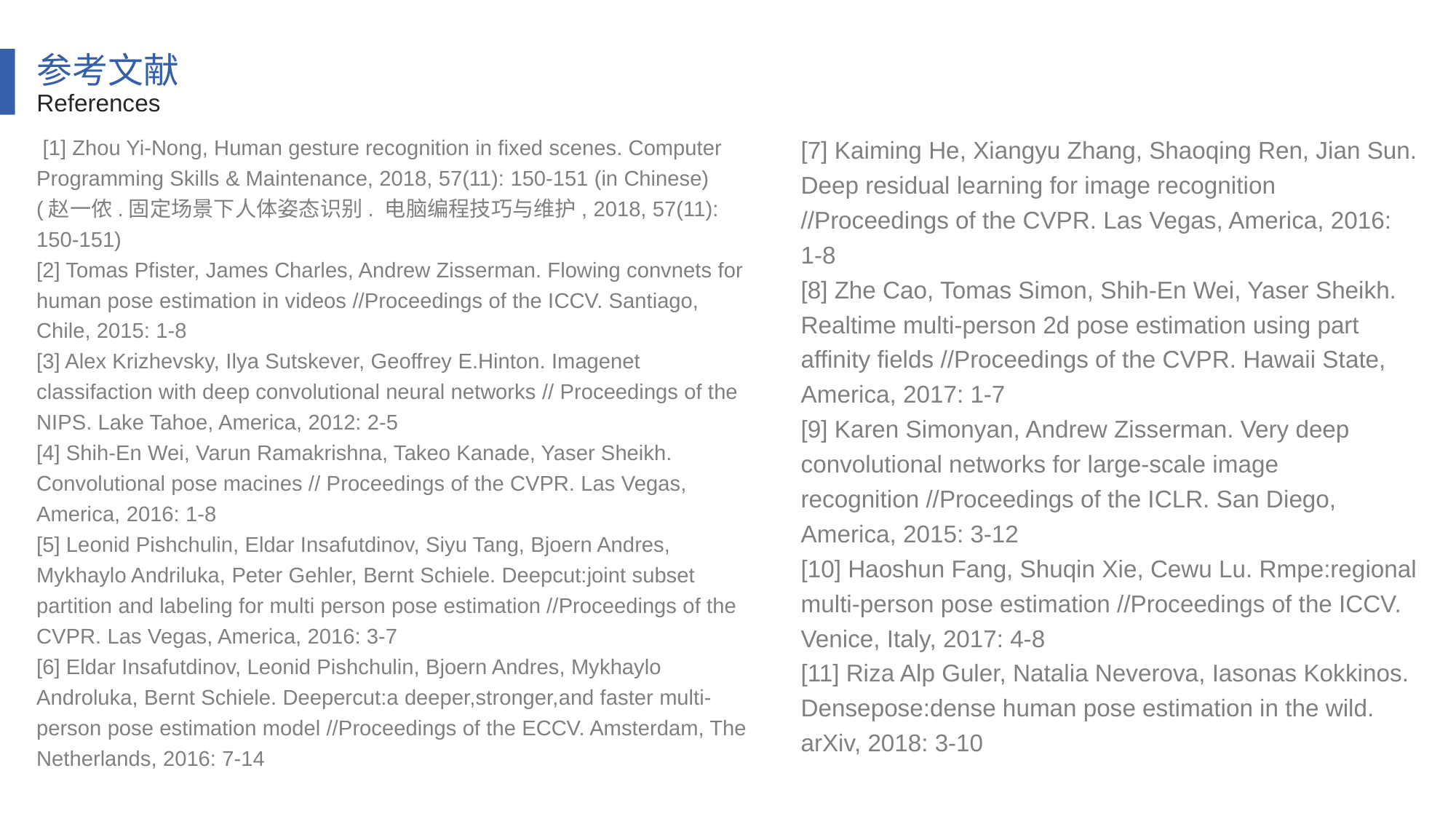

参考文献
References
 [1] Zhou Yi-Nong, Human gesture recognition in fixed scenes. Computer Programming Skills & Maintenance, 2018, 57(11): 150-151 (in Chinese)
(赵一侬.固定场景下人体姿态识别. 电脑编程技巧与维护, 2018, 57(11): 150-151)
[2] Tomas Pfister, James Charles, Andrew Zisserman. Flowing convnets for human pose estimation in videos //Proceedings of the ICCV. Santiago, Chile, 2015: 1-8
[3] Alex Krizhevsky, Ilya Sutskever, Geoffrey E.Hinton. Imagenet classifaction with deep convolutional neural networks // Proceedings of the NIPS. Lake Tahoe, America, 2012: 2-5
[4] Shih-En Wei, Varun Ramakrishna, Takeo Kanade, Yaser Sheikh. Convolutional pose macines // Proceedings of the CVPR. Las Vegas, America, 2016: 1-8
[5] Leonid Pishchulin, Eldar Insafutdinov, Siyu Tang, Bjoern Andres, Mykhaylo Andriluka, Peter Gehler, Bernt Schiele. Deepcut:joint subset partition and labeling for multi person pose estimation //Proceedings of the CVPR. Las Vegas, America, 2016: 3-7
[6] Eldar Insafutdinov, Leonid Pishchulin, Bjoern Andres, Mykhaylo Androluka, Bernt Schiele. Deepercut:a deeper,stronger,and faster multi-person pose estimation model //Proceedings of the ECCV. Amsterdam, The Netherlands, 2016: 7-14

[7] Kaiming He, Xiangyu Zhang, Shaoqing Ren, Jian Sun. Deep residual learning for image recognition //Proceedings of the CVPR. Las Vegas, America, 2016: 1-8
[8] Zhe Cao, Tomas Simon, Shih-En Wei, Yaser Sheikh. Realtime multi-person 2d pose estimation using part affinity fields //Proceedings of the CVPR. Hawaii State, America, 2017: 1-7
[9] Karen Simonyan, Andrew Zisserman. Very deep convolutional networks for large-scale image recognition //Proceedings of the ICLR. San Diego, America, 2015: 3-12
[10] Haoshun Fang, Shuqin Xie, Cewu Lu. Rmpe:regional multi-person pose estimation //Proceedings of the ICCV. Venice, Italy, 2017: 4-8
[11] Riza Alp Guler, Natalia Neverova, Iasonas Kokkinos. Densepose:dense human pose estimation in the wild. arXiv, 2018: 3-10